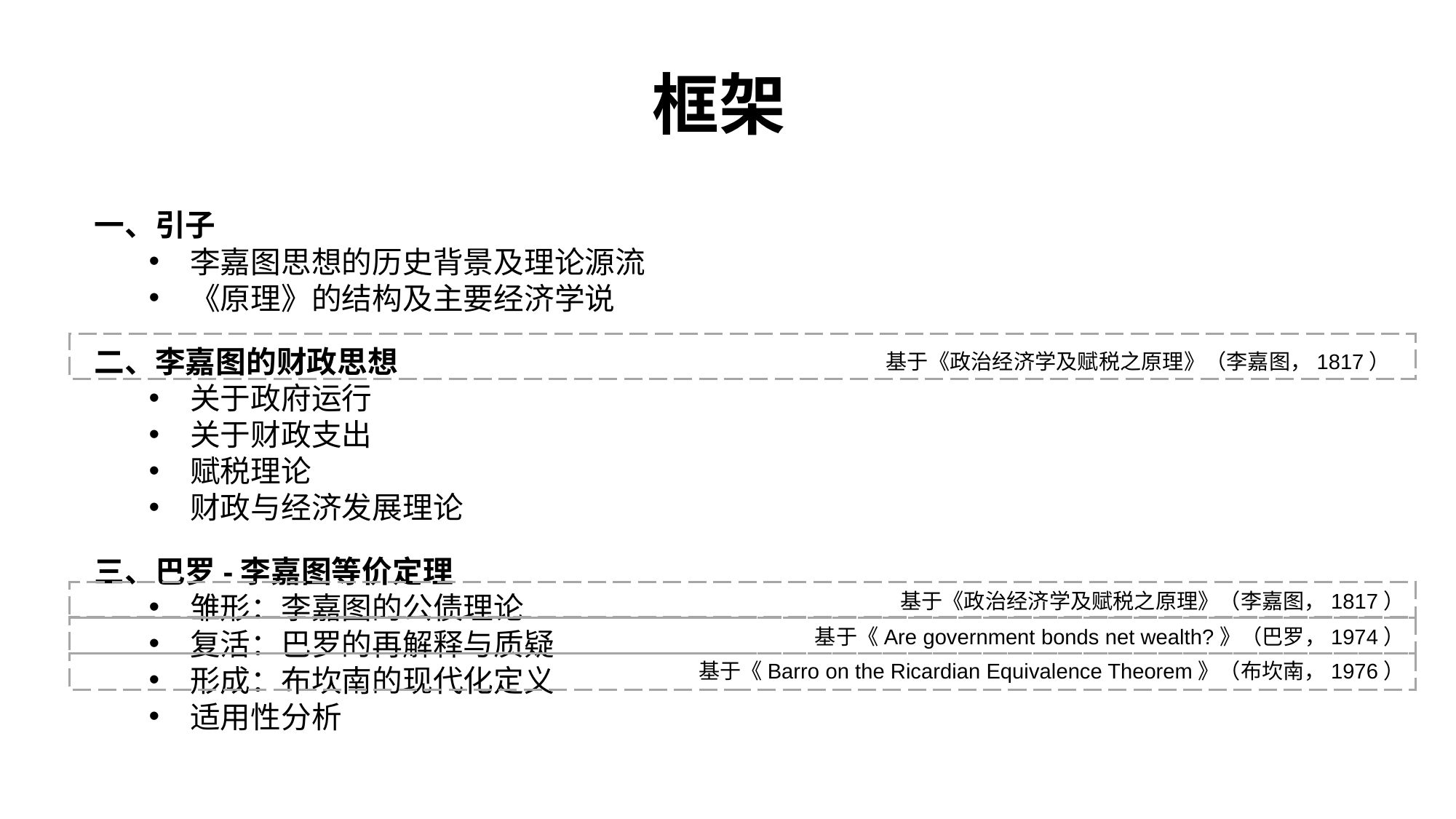

框架
一、引子
李嘉图思想的历史背景及理论源流
《原理》的结构及主要经济学说
二、李嘉图的财政思想
关于政府运行
关于财政支出
赋税理论
财政与经济发展理论
三、巴罗-李嘉图等价定理
雏形：李嘉图的公债理论
复活：巴罗的再解释与质疑
形成：布坎南的现代化定义
适用性分析

基于《政治经济学及赋税之原理》（李嘉图，1817）

基于《Are government bonds net wealth?》（巴罗，1974）
基于《Barro on the Ricardian Equivalence Theorem》（布坎南，1976）

基于《政治经济学及赋税之原理》（李嘉图，1817）